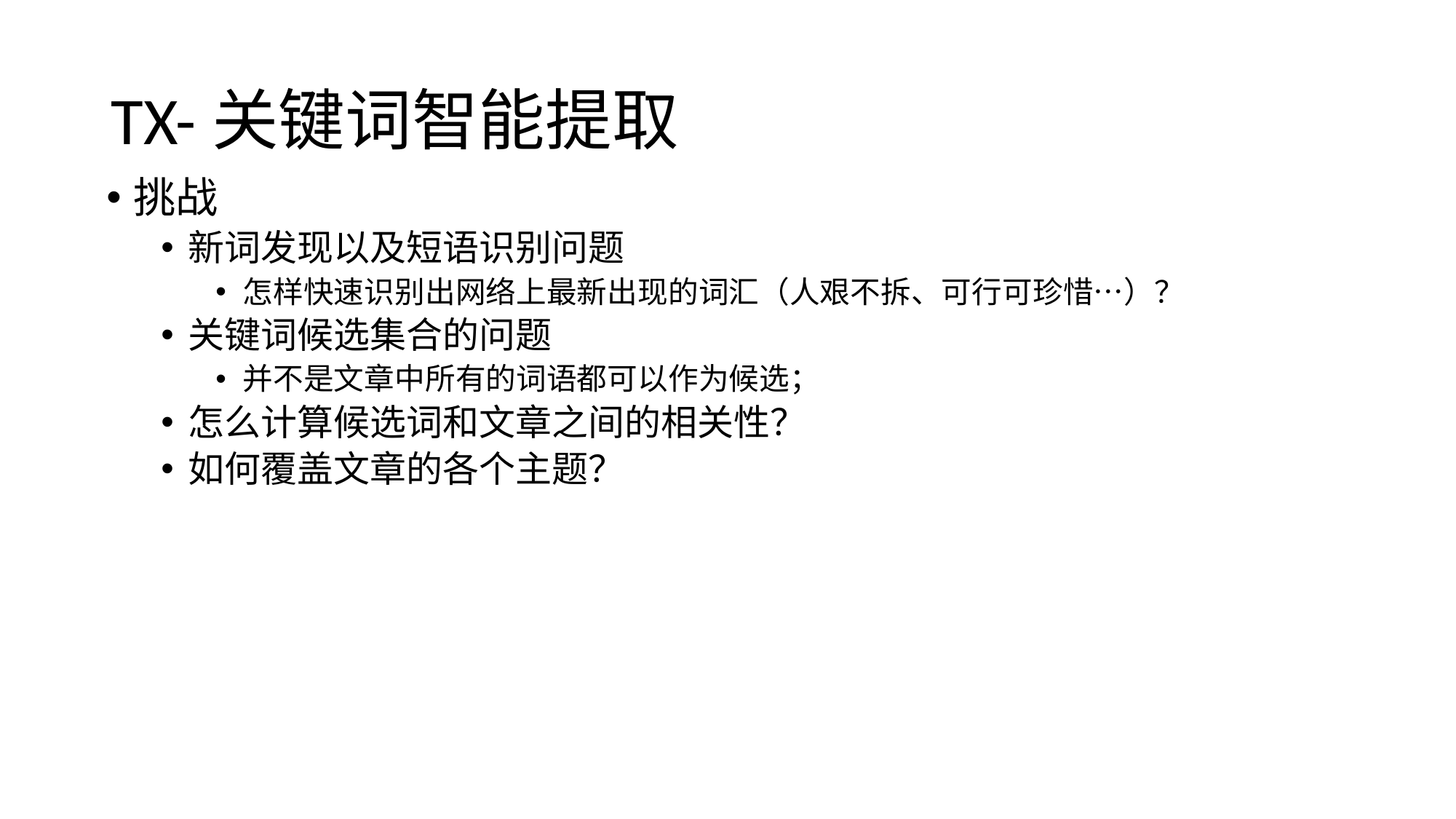

# TX-关键词智能提取
挑战
新词发现以及短语识别问题
怎样快速识别出网络上最新出现的词汇（人艰不拆、可行可珍惜…）？
关键词候选集合的问题
并不是文章中所有的词语都可以作为候选；
怎么计算候选词和文章之间的相关性？
如何覆盖文章的各个主题？